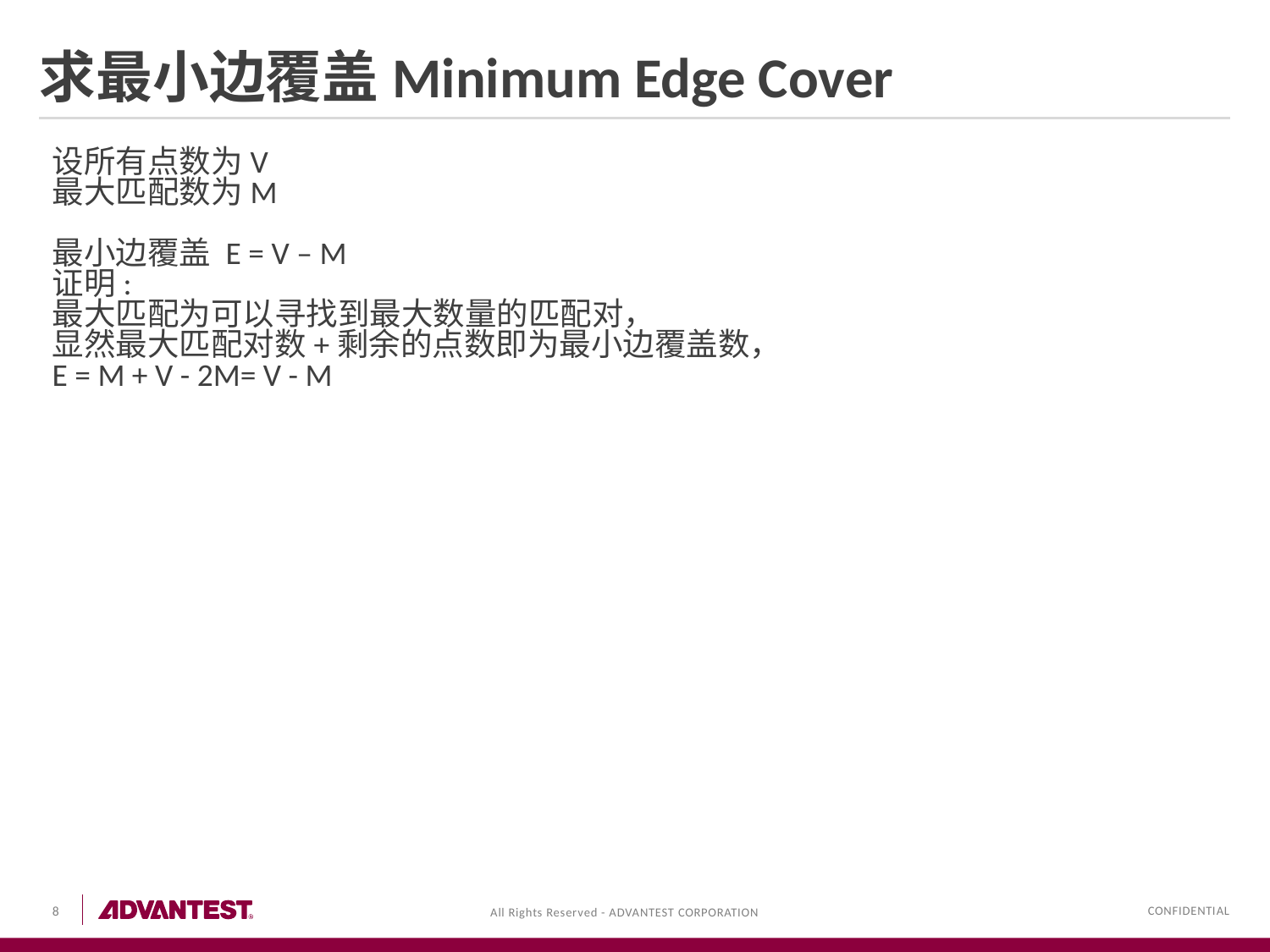

# 求最小边覆盖Minimum Edge Cover
设所有点数为V
最大匹配数为M

最小边覆盖 E = V – M
证明:
最大匹配为可以寻找到最大数量的匹配对，
显然最大匹配对数+剩余的点数即为最小边覆盖数，
E = M + V - 2M= V - M